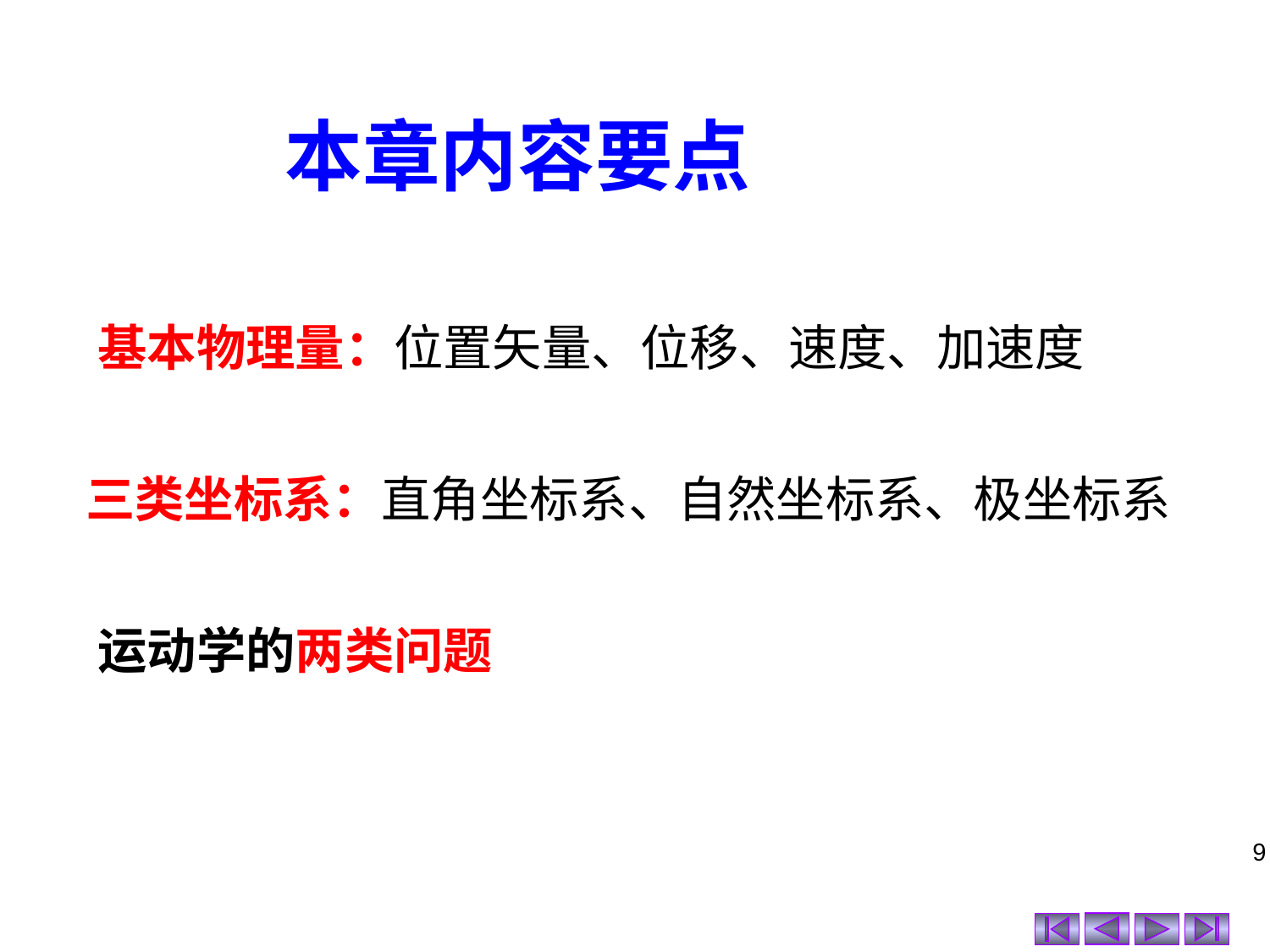

本章内容要点
基本物理量：位置矢量、位移、速度、加速度
三类坐标系：直角坐标系、自然坐标系、极坐标系
运动学的两类问题
9